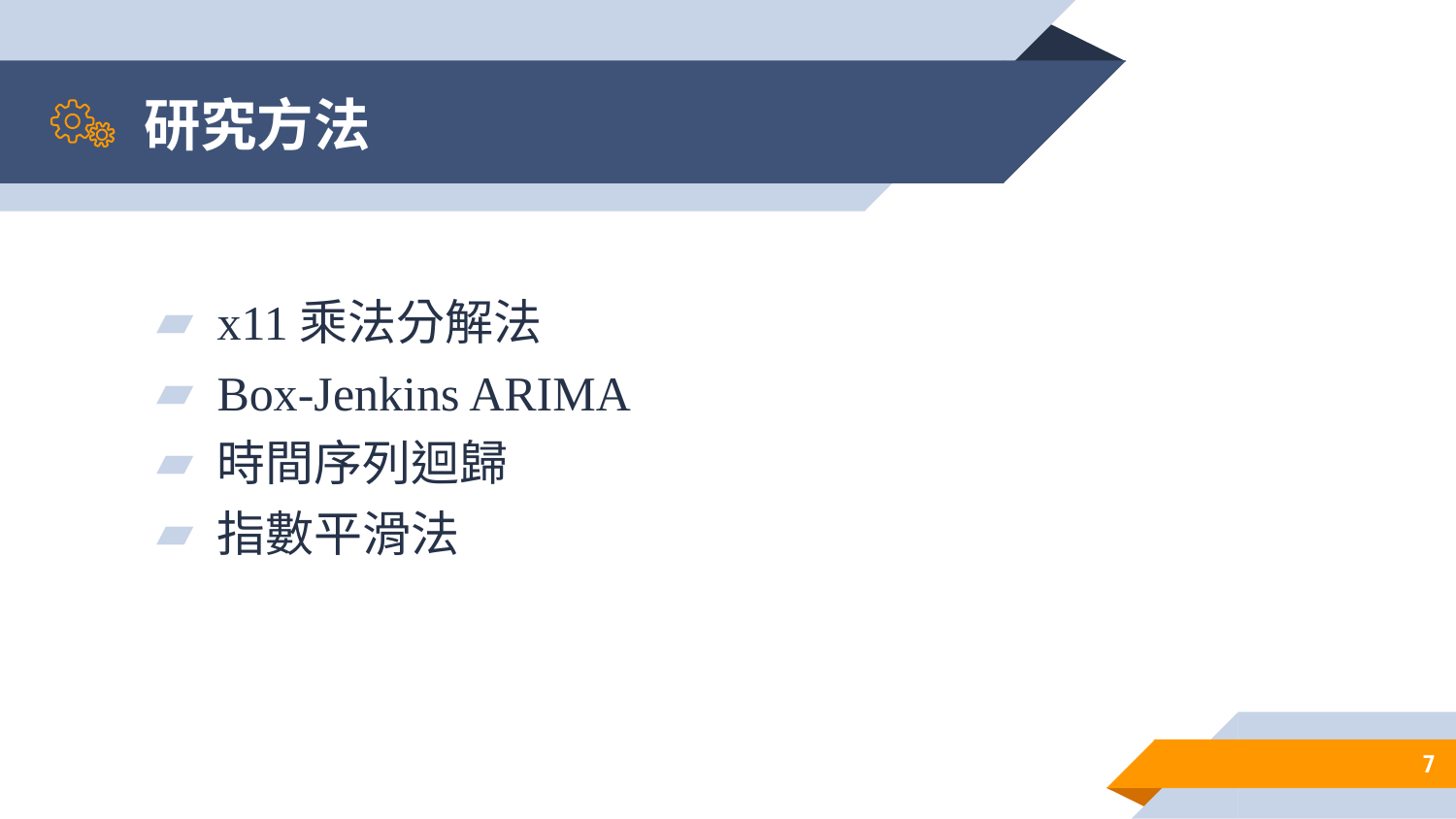

# 研究方法

x11乘法分解法
Box-Jenkins ARIMA
時間序列迴歸
指數平滑法

7